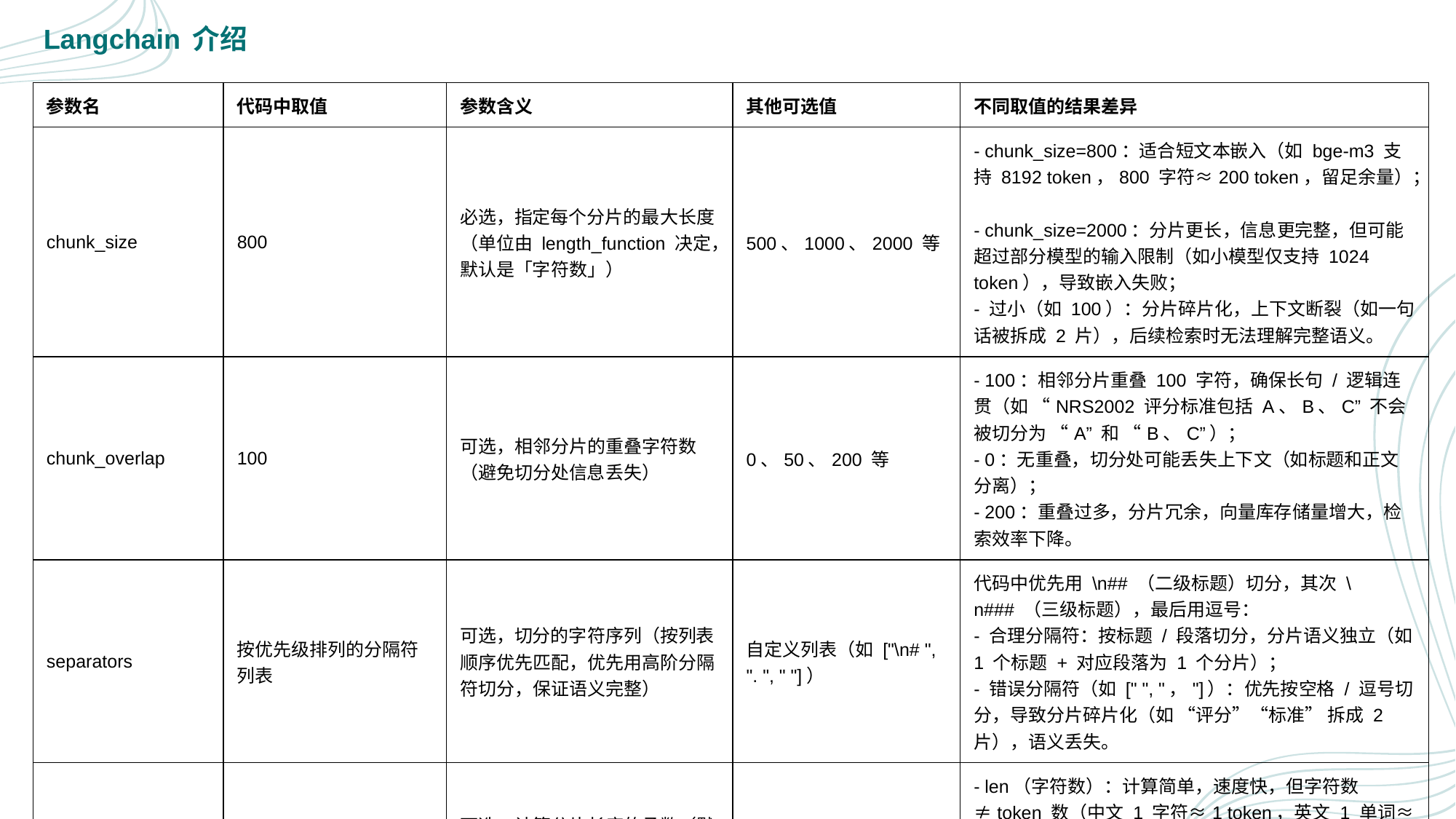

Langchain 介绍
| 参数名 | 代码中取值 | 参数含义 | 其他可选值 | 不同取值的结果差异 |
| --- | --- | --- | --- | --- |
| chunk\_size | 800 | 必选，指定每个分片的最大长度（单位由 length\_function 决定，默认是「字符数」） | 500、1000、2000 等 | - chunk\_size=800：适合短文本嵌入（如 bge-m3 支持 8192 token，800 字符≈200 token，留足余量）； - chunk\_size=2000：分片更长，信息更完整，但可能超过部分模型的输入限制（如小模型仅支持 1024 token），导致嵌入失败； - 过小（如 100）：分片碎片化，上下文断裂（如一句话被拆成 2 片），后续检索时无法理解完整语义。 |
| chunk\_overlap | 100 | 可选，相邻分片的重叠字符数（避免切分处信息丢失） | 0、50、200 等 | - 100：相邻分片重叠 100 字符，确保长句 / 逻辑连贯（如 “NRS2002 评分标准包括 A、B、C” 不会被切分为 “A” 和 “B、C”）； - 0：无重叠，切分处可能丢失上下文（如标题和正文分离）； - 200：重叠过多，分片冗余，向量库存储量增大，检索效率下降。 |
| separators | 按优先级排列的分隔符列表 | 可选，切分的字符序列（按列表顺序优先匹配，优先用高阶分隔符切分，保证语义完整） | 自定义列表（如 ["\n# ", ". ", " "]） | 代码中优先用 \n## （二级标题）切分，其次 \n### （三级标题），最后用逗号： - 合理分隔符：按标题 / 段落切分，分片语义独立（如 1 个标题 + 对应段落为 1 个分片）； - 错误分隔符（如 [" ", "，"]）：优先按空格 / 逗号切分，导致分片碎片化（如 “评分”“标准” 拆成 2 片），语义丢失。 |
| length\_function | len | 可选，计算分片长度的函数（默认是 len，即字符数；也可按 token 数计算） | tiktoken.encoding\_for\_model("gpt-3.5-turbo").encode | - len（字符数）：计算简单，速度快，但字符数≠token 数（中文 1 字符≈1 token，英文 1 单词≈1-2 token），可能低估实际 token 长度； - tiktoken 函数（token 数）：精准匹配模型的 token 限制（如 gpt-3.5-turbo 按 token 计算），避免超限制，但需额外安装 tiktoken 库，计算速度稍慢。 |